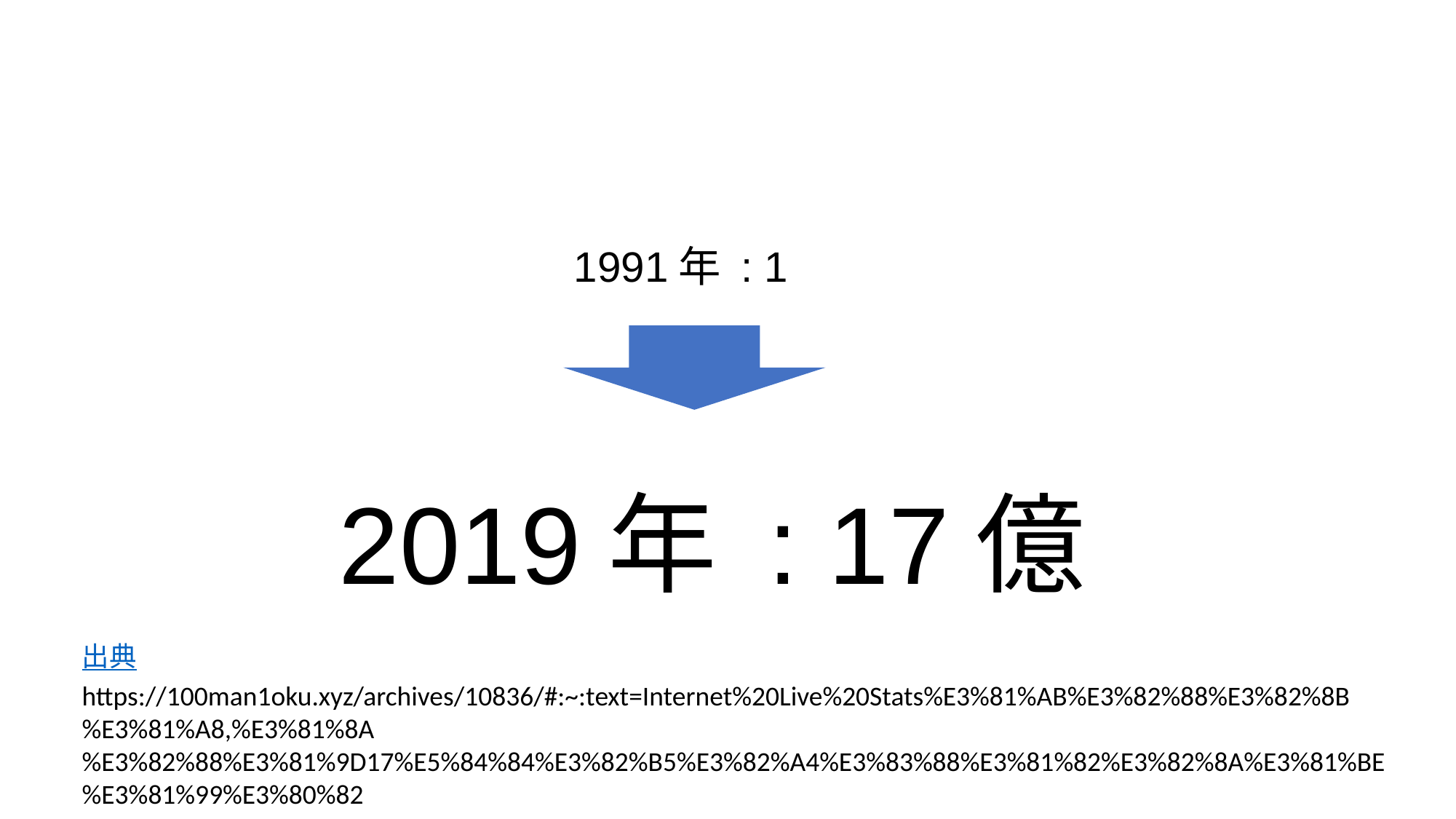

1991年 : 1

2019年 : 17億
出典
https://100man1oku.xyz/archives/10836/#:~:text=Internet%20Live%20Stats%E3%81%AB%E3%82%88%E3%82%8B%E3%81%A8,%E3%81%8A%E3%82%88%E3%81%9D17%E5%84%84%E3%82%B5%E3%82%A4%E3%83%88%E3%81%82%E3%82%8A%E3%81%BE%E3%81%99%E3%80%82